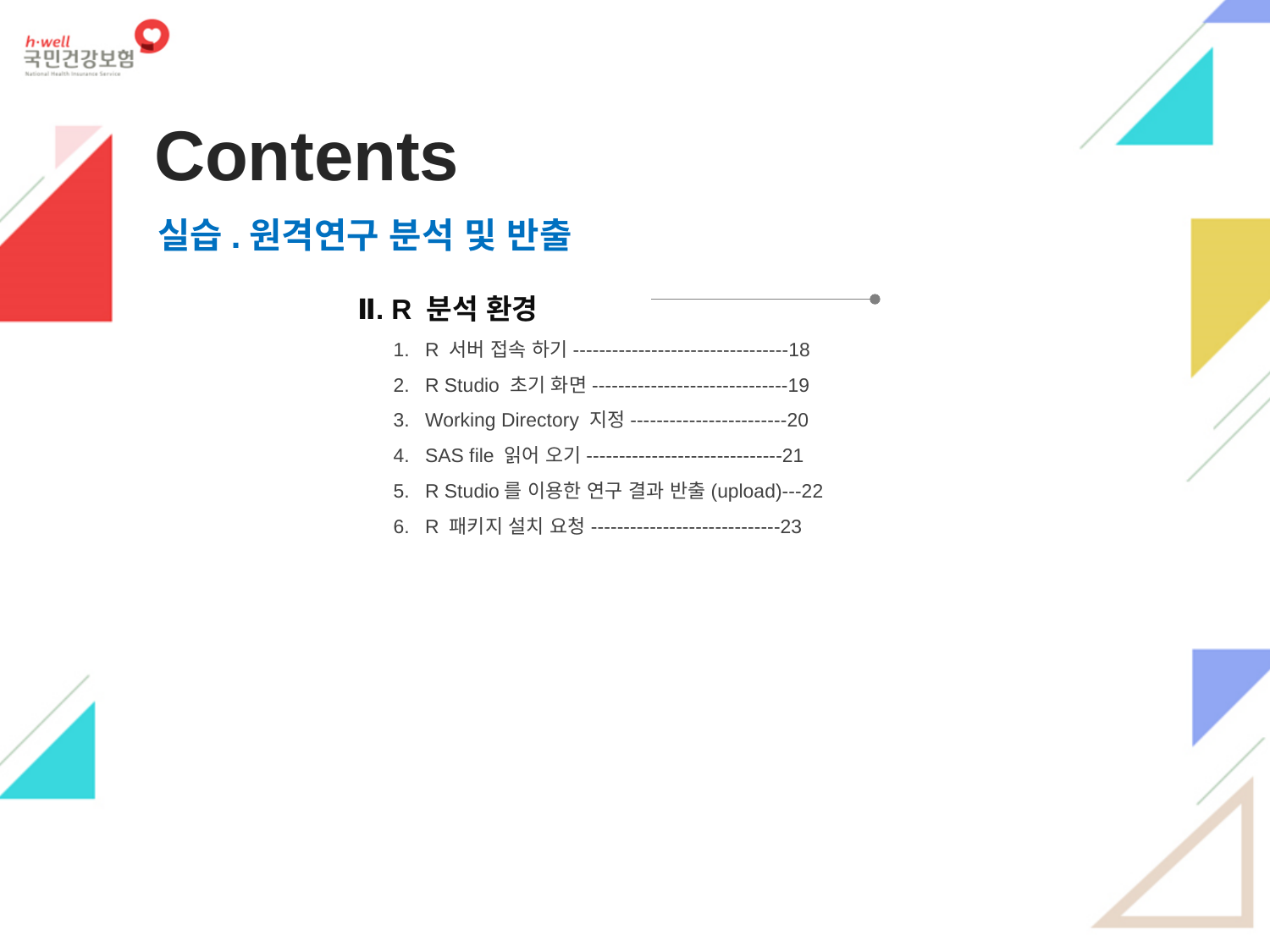

Contents
실습.원격연구 분석 및 반출
Ⅱ. R 분석 환경
R 서버 접속 하기---------------------------------18
R Studio 초기 화면------------------------------19
Working Directory 지정------------------------20
SAS file 읽어 오기------------------------------21
R Studio를 이용한 연구 결과 반출(upload)---22
R 패키지 설치 요청-----------------------------23